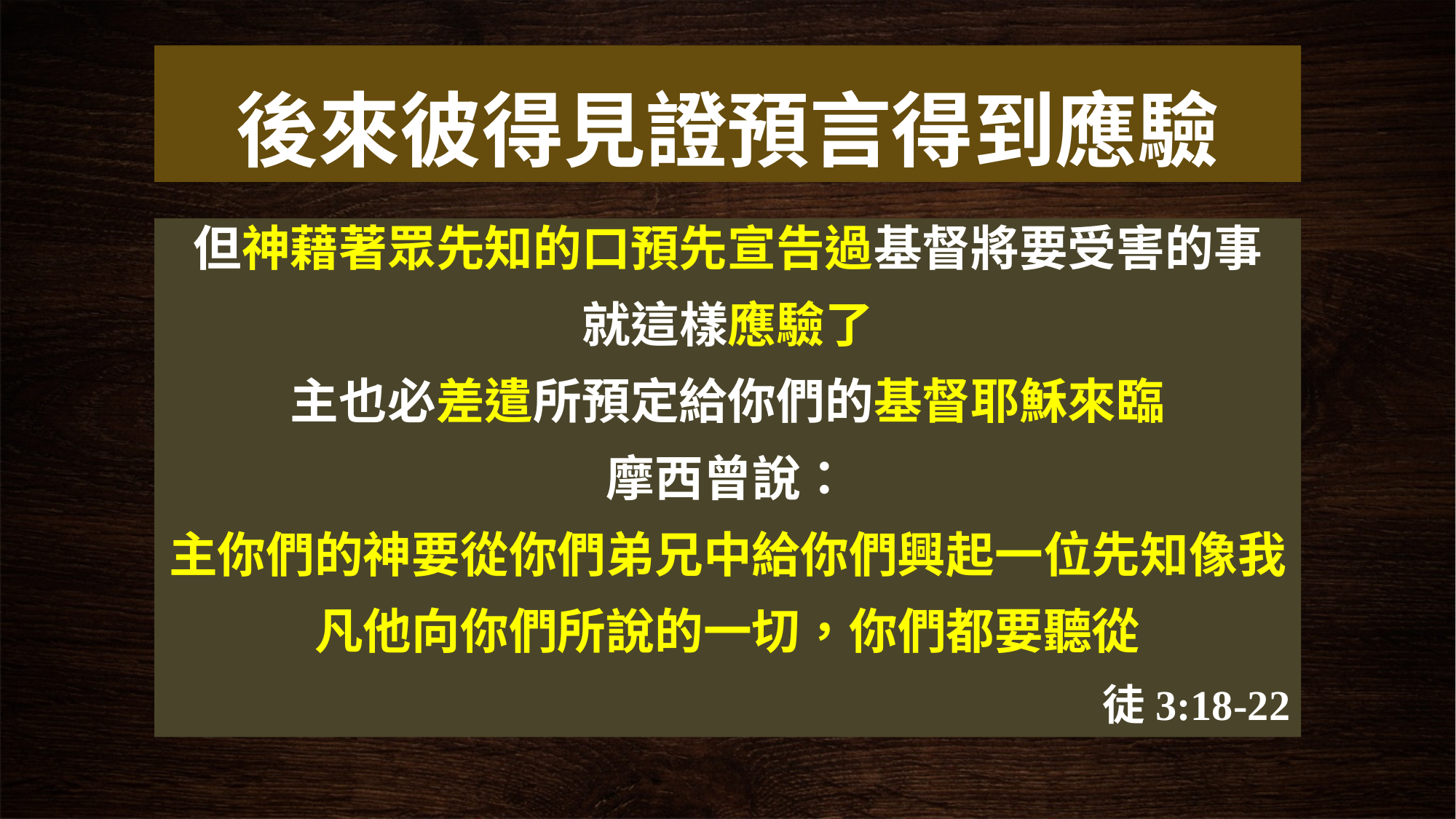

# 後來彼得見證預言得到應驗
但神藉著眾先知的口預先宣告過基督將要受害的事
就這樣應驗了
主也必差遣所預定給你們的基督耶穌來臨
摩西曾說：
主你們的神要從你們弟兄中給你們興起一位先知像我
凡他向你們所說的一切，你們都要聽從
徒3:18-22